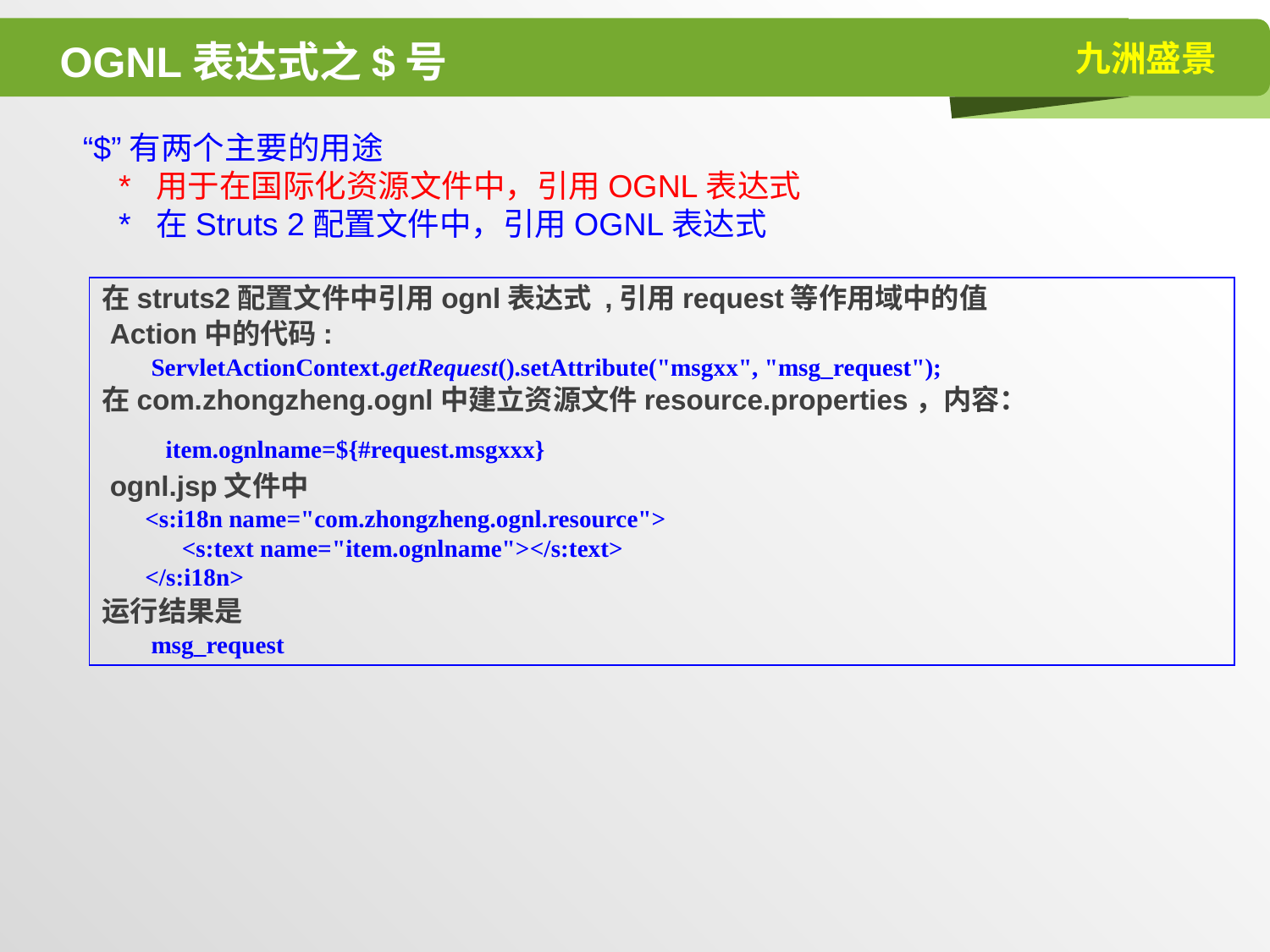

# OGNL表达式之$号
“$”有两个主要的用途
    *  用于在国际化资源文件中，引用OGNL表达式
    *  在Struts 2配置文件中，引用OGNL表达式
在struts2配置文件中引用ognl表达式 ,引用request等作用域中的值
 Action中的代码:
        ServletActionContext.getRequest().setAttribute("msgxx", "msg_request");
在com.zhongzheng.ognl中建立资源文件resource.properties，内容：
      item.ognlname=${#request.msgxxx}
 ognl.jsp文件中
       <s:i18n name="com.zhongzheng.ognl.resource">
             <s:text name="item.ognlname"></s:text>
       </s:i18n>
运行结果是
        msg_request